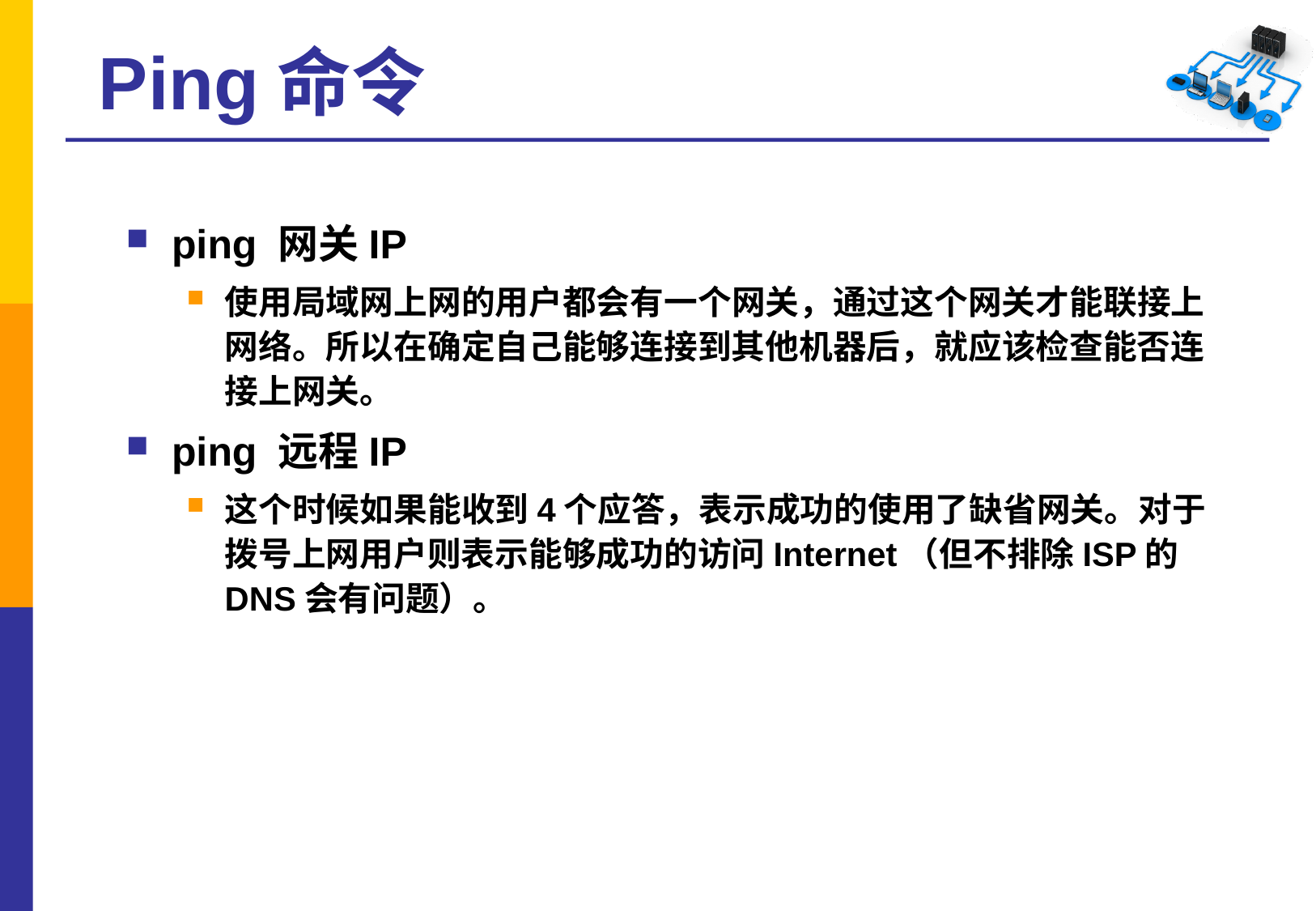

# Ping命令
ping 网关IP
使用局域网上网的用户都会有一个网关，通过这个网关才能联接上网络。所以在确定自己能够连接到其他机器后，就应该检查能否连接上网关。
ping 远程IP
这个时候如果能收到4个应答，表示成功的使用了缺省网关。对于拨号上网用户则表示能够成功的访问Internet（但不排除ISP的DNS会有问题）。